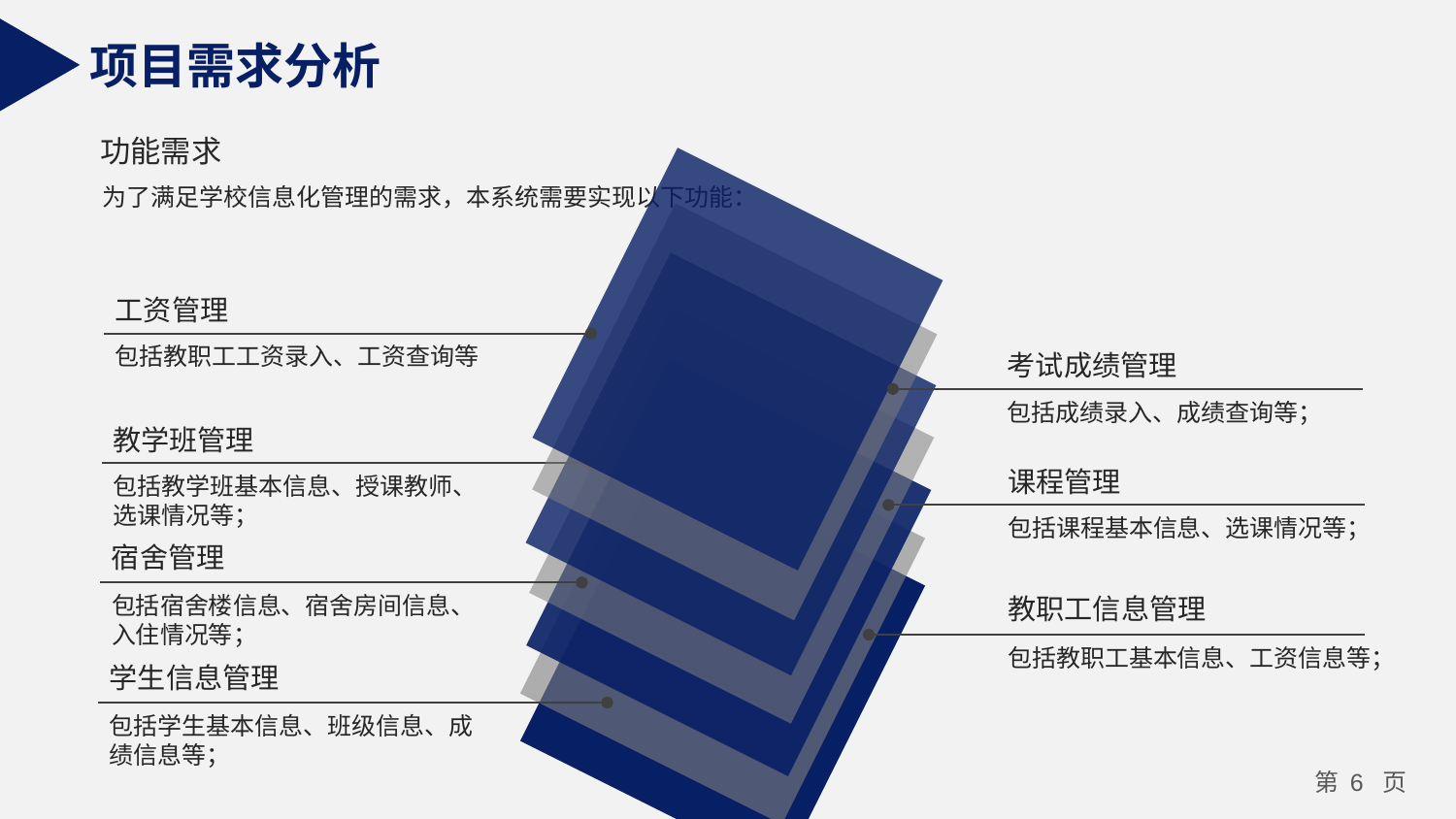

项目需求分析
功能需求
为了满足学校信息化管理的需求，本系统需要实现以下功能：

工资管理

包括教职工工资录入、工资查询等
考试成绩管理

包括成绩录入、成绩查询等；
教学班管理

课程管理
包括教学班基本信息、授课教师、选课情况等；

包括课程基本信息、选课情况等；

宿舍管理
包括宿舍楼信息、宿舍房间信息、入住情况等；
教职工信息管理
包括教职工基本信息、工资信息等；
学生信息管理
包括学生基本信息、班级信息、成绩信息等；